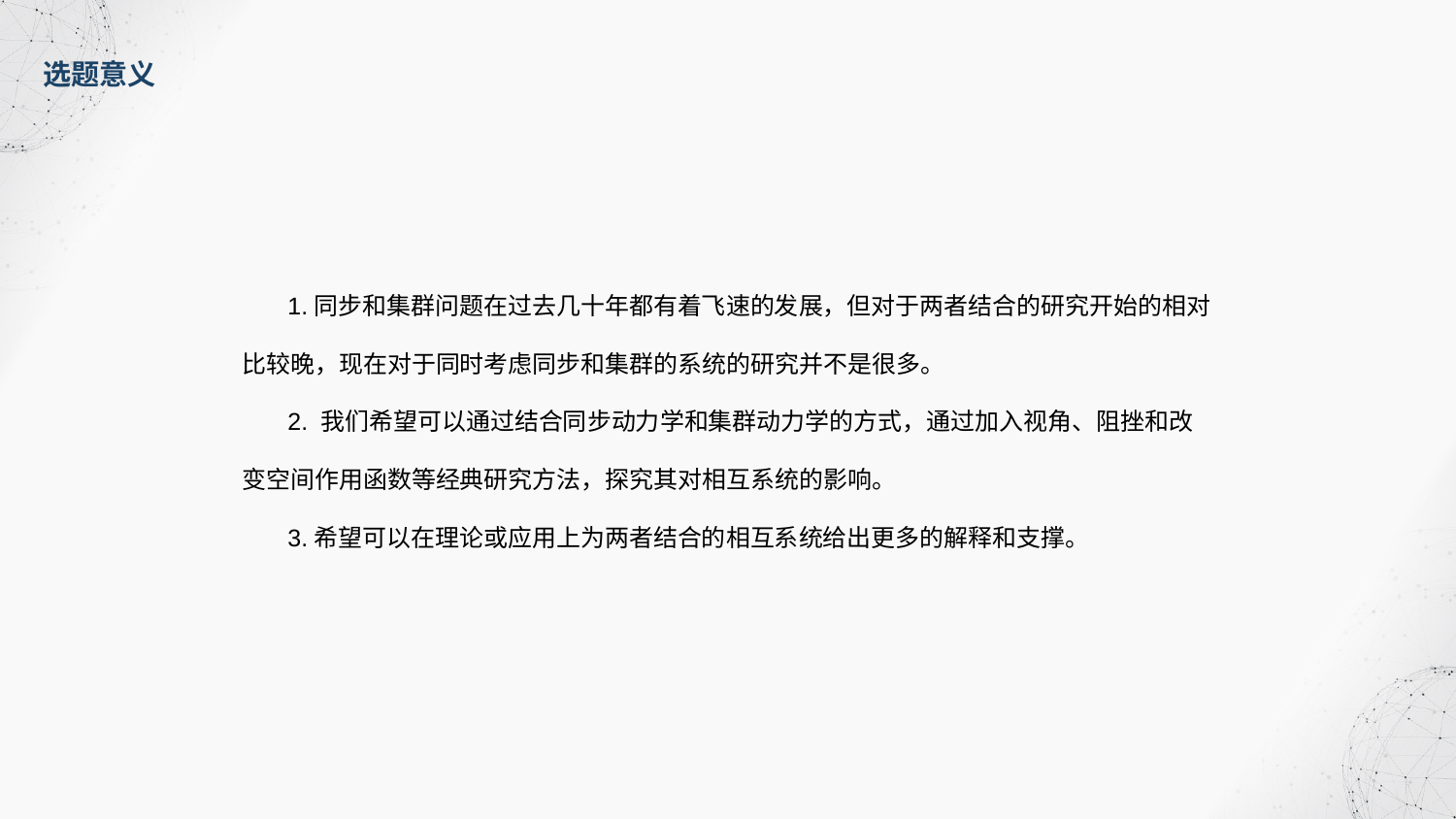

选题意义
1.同步和集群问题在过去几十年都有着飞速的发展，但对于两者结合的研究开始的相对比较晚，现在对于同时考虑同步和集群的系统的研究并不是很多。
2. 我们希望可以通过结合同步动力学和集群动力学的方式，通过加入视角、阻挫和改变空间作用函数等经典研究方法，探究其对相互系统的影响。
3.希望可以在理论或应用上为两者结合的相互系统给出更多的解释和支撑。